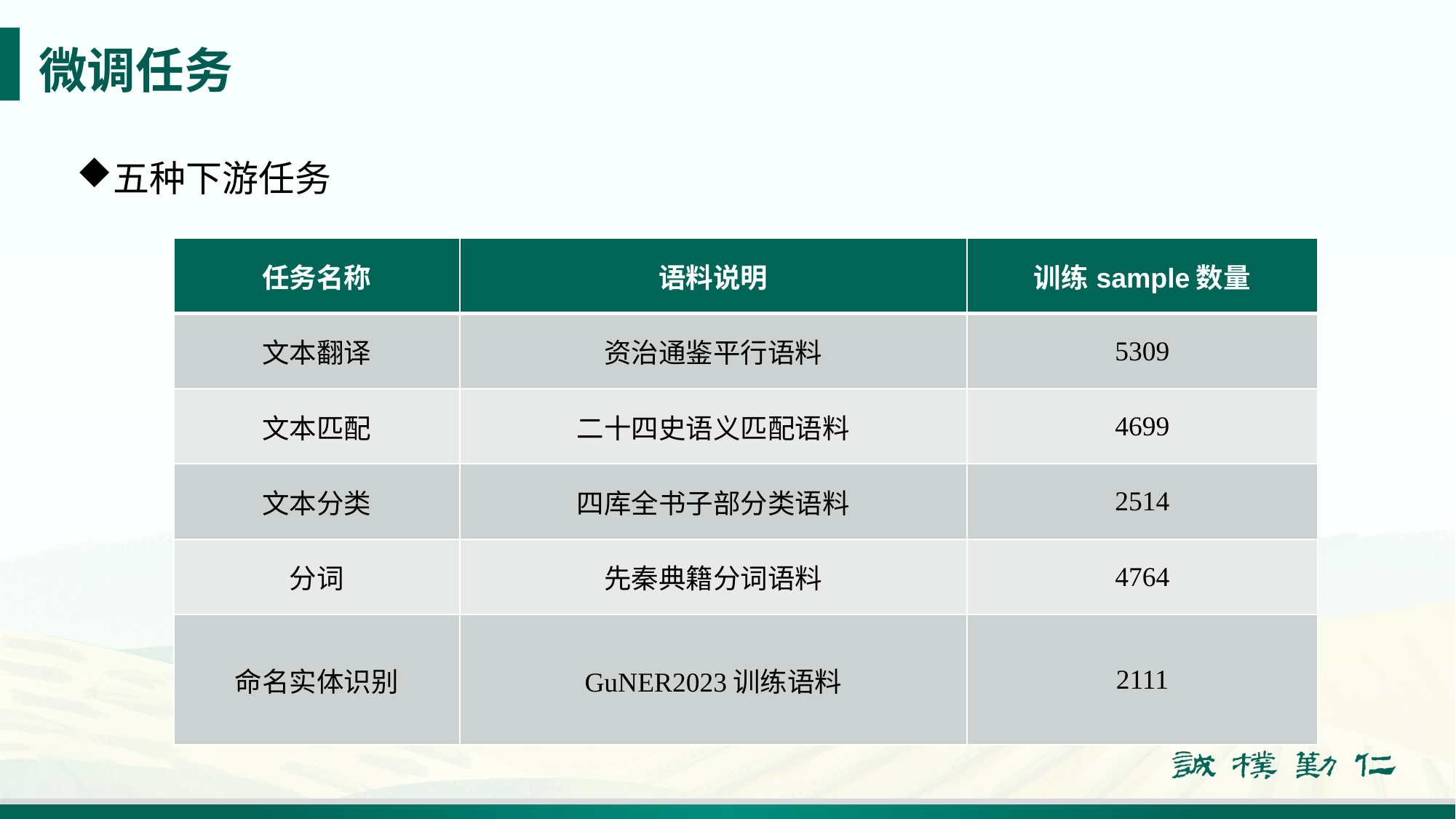

# 微调任务
五种下游任务

| 任务名称 | 语料说明 | 训练sample数量 |
| --- | --- | --- |
| 文本翻译 | 资治通鉴平行语料 | 5309 |
| 文本匹配 | 二十四史语义匹配语料 | 4699 |
| 文本分类 | 四库全书子部分类语料 | 2514 |
| 分词 | 先秦典籍分词语料 | 4764 |
| 命名实体识别 | GuNER2023训练语料 | 2111 |